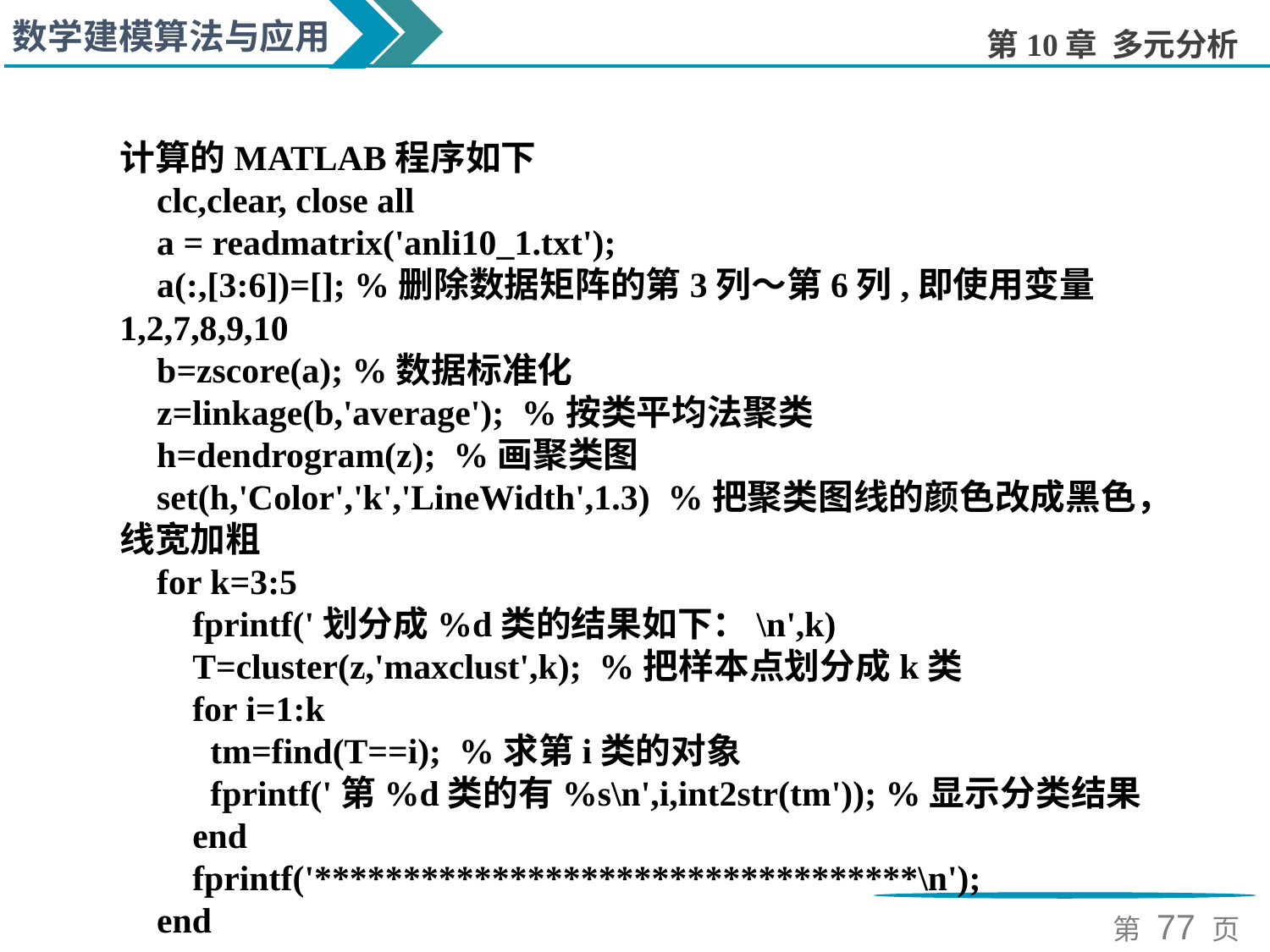

计算的MATLAB程序如下
clc,clear, close all
a = readmatrix('anli10_1.txt');
a(:,[3:6])=[]; %删除数据矩阵的第3列～第6列,即使用变量1,2,7,8,9,10
b=zscore(a); %数据标准化
z=linkage(b,'average');  %按类平均法聚类
h=dendrogram(z);  %画聚类图
set(h,'Color','k','LineWidth',1.3)  %把聚类图线的颜色改成黑色，线宽加粗
for k=3:5
    fprintf('划分成%d类的结果如下：\n',k)
    T=cluster(z,'maxclust',k);  %把样本点划分成k类
    for i=1:k
      tm=find(T==i);  %求第i类的对象
      fprintf('第%d类的有%s\n',i,int2str(tm')); %显示分类结果
    end
    fprintf('**********************************\n');
end